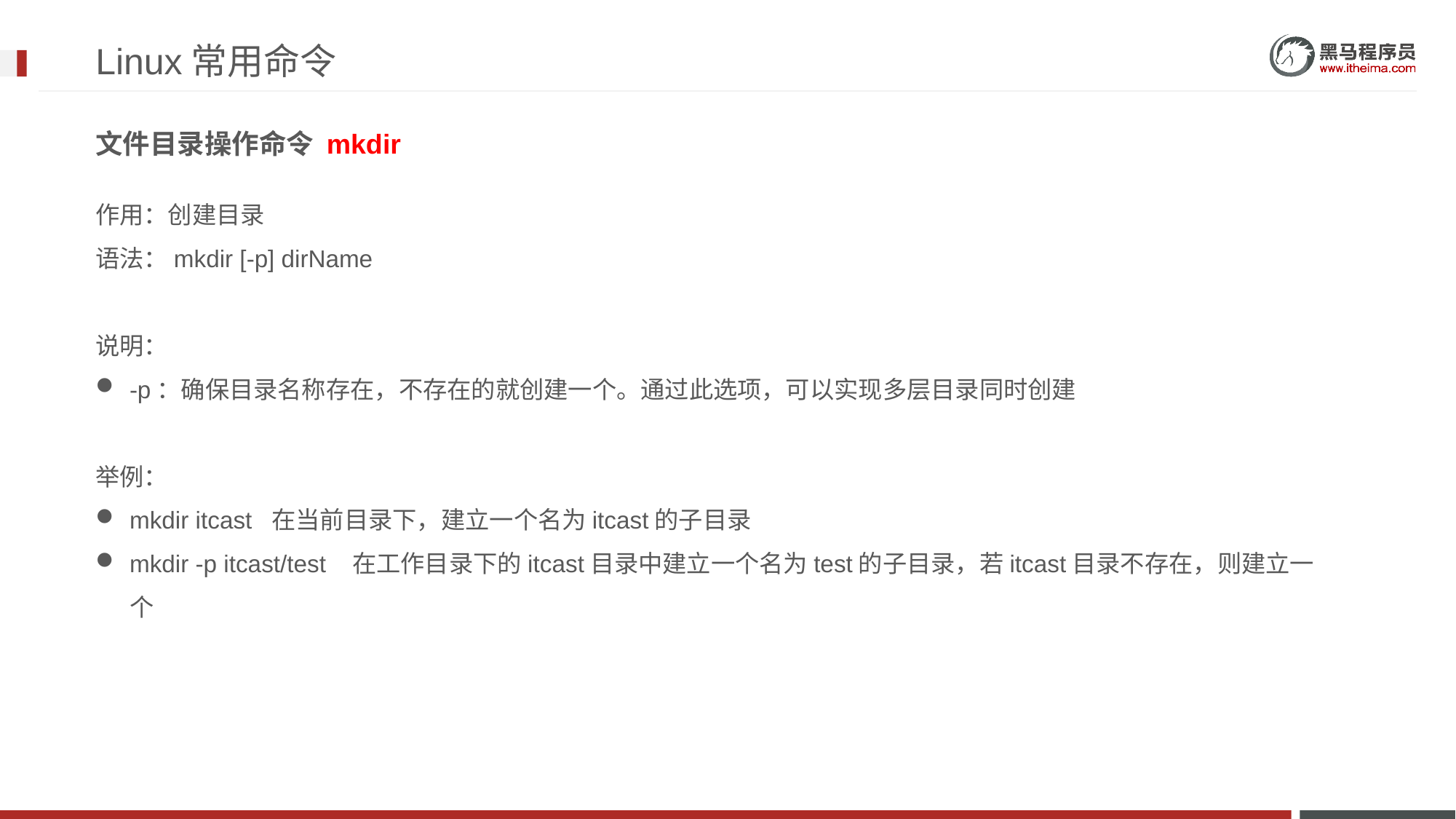

# Linux常用命令
文件目录操作命令 mkdir
作用：创建目录
语法：mkdir [-p] dirName

说明：
-p：确保目录名称存在，不存在的就创建一个。通过此选项，可以实现多层目录同时创建

举例：
mkdir itcast  在当前目录下，建立一个名为itcast的子目录
mkdir -p itcast/test   在工作目录下的itcast目录中建立一个名为test的子目录，若itcast目录不存在，则建立一个